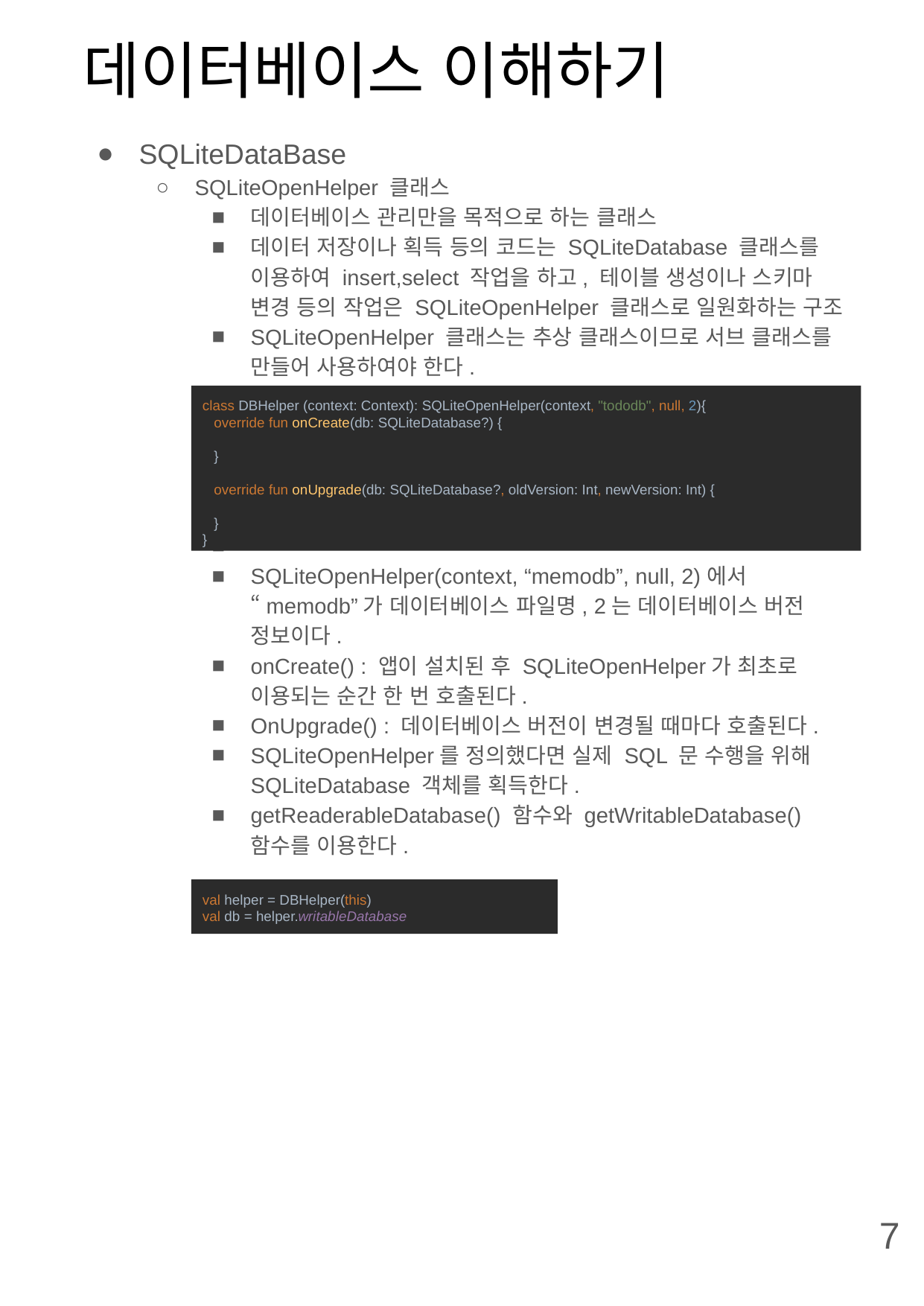

# 데이터베이스 이해하기
SQLiteDataBase
SQLiteOpenHelper 클래스
데이터베이스 관리만을 목적으로 하는 클래스
데이터 저장이나 획득 등의 코드는 SQLiteDatabase 클래스를 이용하여 insert,select 작업을 하고, 테이블 생성이나 스키마 변경 등의 작업은 SQLiteOpenHelper 클래스로 일원화하는 구조
SQLiteOpenHelper 클래스는 추상 클래스이므로 서브 클래스를 만들어 사용하여야 한다.

SQLiteOpenHelper(context, “memodb”, null, 2)에서 “memodb”가 데이터베이스 파일명, 2는 데이터베이스 버전 정보이다.
onCreate() : 앱이 설치된 후 SQLiteOpenHelper가 최초로 이용되는 순간 한 번 호출된다.
OnUpgrade() : 데이터베이스 버전이 변경될 때마다 호출된다.
SQLiteOpenHelper를 정의했다면 실제 SQL 문 수행을 위해 SQLiteDatabase 객체를 획득한다.
getReaderableDatabase() 함수와 getWritableDatabase() 함수를 이용한다.
class DBHelper (context: Context): SQLiteOpenHelper(context, "tododb", null, 2){
   override fun onCreate(db: SQLiteDatabase?) {

   }

   override fun onUpgrade(db: SQLiteDatabase?, oldVersion: Int, newVersion: Int) {

   }
}
val helper = DBHelper(this)
val db = helper.writableDatabase
7